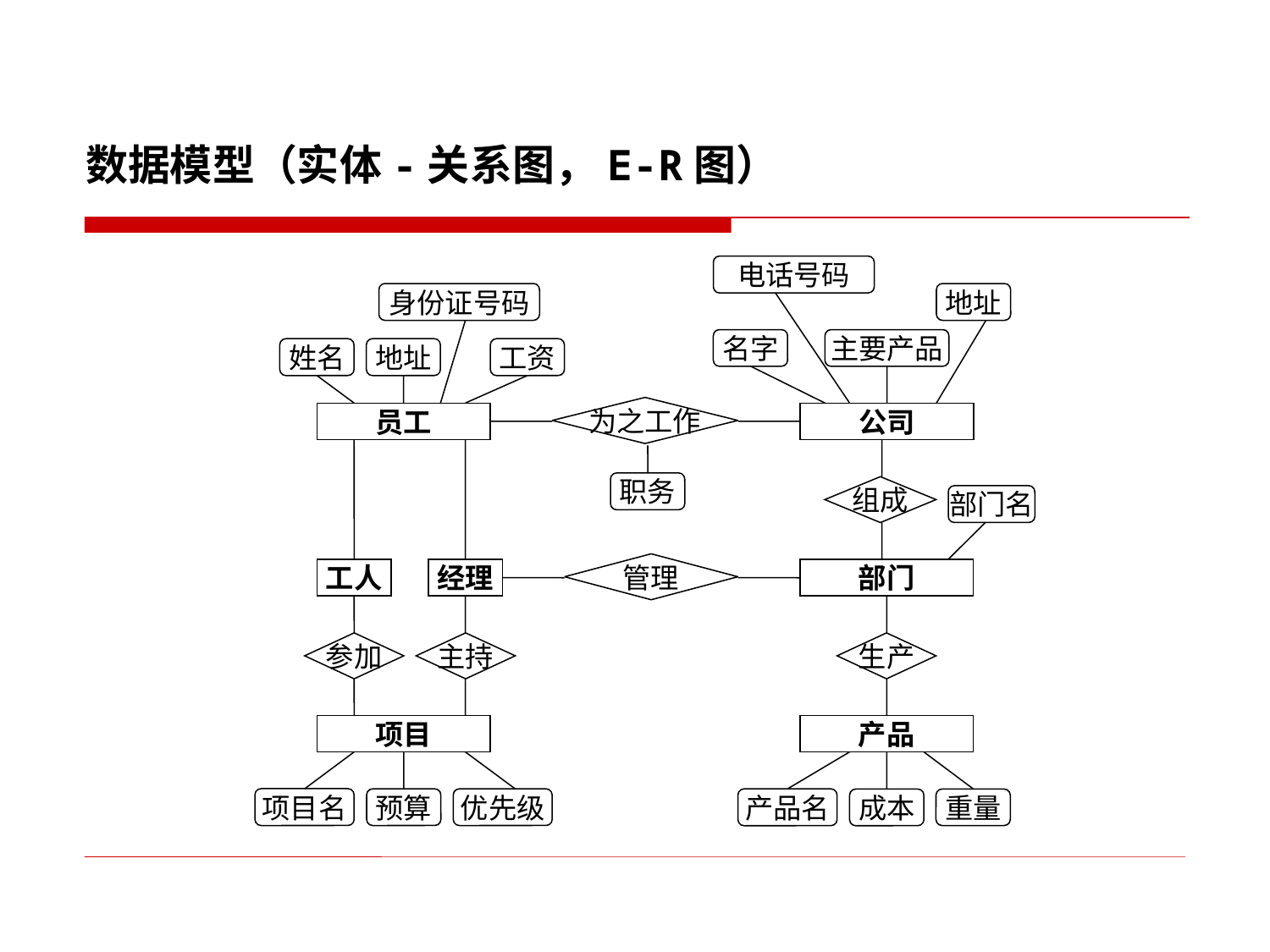

数据模型（实体-关系图，E-R图）
电话号码
身份证号码
地址

名字
主要产品
姓名
地址
工资

为之工作
员工
公司

职务
组成
部门名

管理
工人
经理
部门

参加
主持
生产

项目
产品

项目名
预算
优先级
产品名
成本
重量